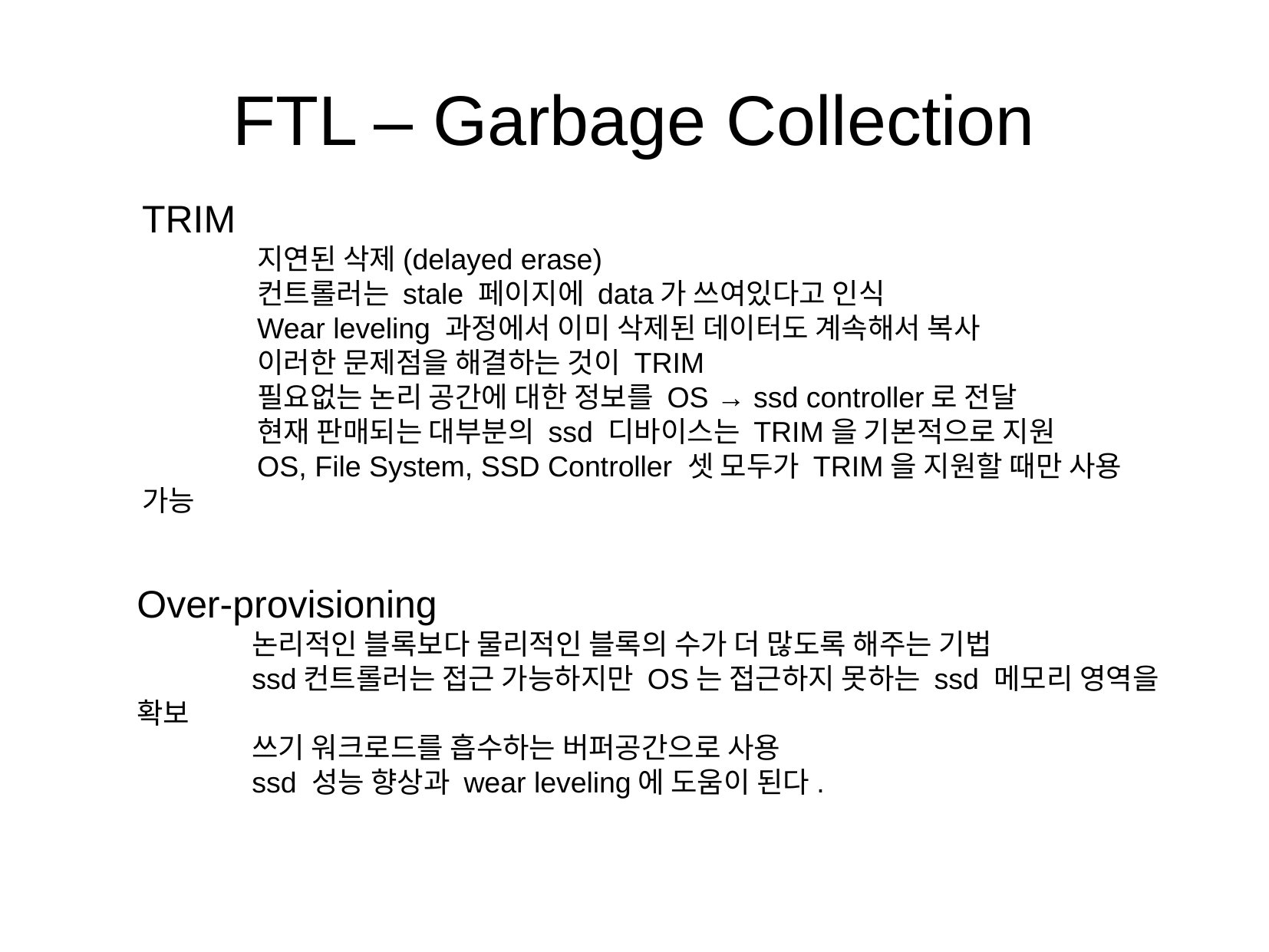

FTL – Garbage Collection
TRIM
	지연된 삭제(delayed erase)
	컨트롤러는 stale 페이지에 data가 쓰여있다고 인식
	Wear leveling 과정에서 이미 삭제된 데이터도 계속해서 복사
	이러한 문제점을 해결하는 것이 TRIM
	필요없는 논리 공간에 대한 정보를 OS → ssd controller로 전달
	현재 판매되는 대부분의 ssd 디바이스는 TRIM을 기본적으로 지원
	OS, File System, SSD Controller 셋 모두가 TRIM을 지원할 때만 사용 가능
Over-provisioning
	논리적인 블록보다 물리적인 블록의 수가 더 많도록 해주는 기법
	ssd컨트롤러는 접근 가능하지만 OS는 접근하지 못하는 ssd 메모리 영역을 확보
	쓰기 워크로드를 흡수하는 버퍼공간으로 사용
	ssd 성능 향상과 wear leveling에 도움이 된다.